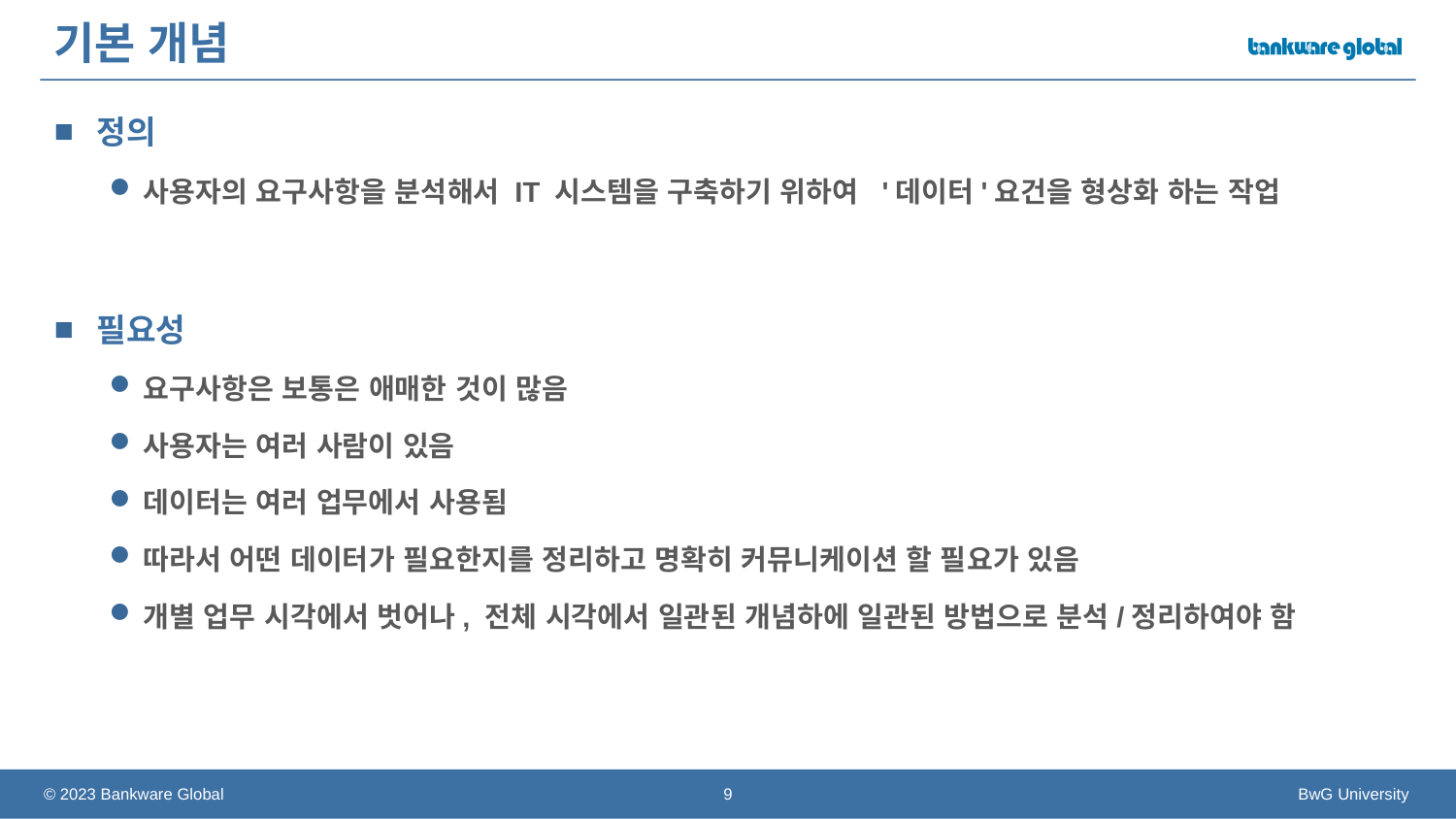

# 기본 개념
정의
사용자의 요구사항을 분석해서 IT 시스템을 구축하기 위하여  '데이터'요건을 형상화 하는 작업

필요성
요구사항은 보통은 애매한 것이 많음
사용자는 여러 사람이 있음
데이터는 여러 업무에서 사용됨
따라서 어떤 데이터가 필요한지를 정리하고 명확히 커뮤니케이션 할 필요가 있음
개별 업무 시각에서 벗어나, 전체 시각에서 일관된 개념하에 일관된 방법으로 분석/정리하여야 함

9